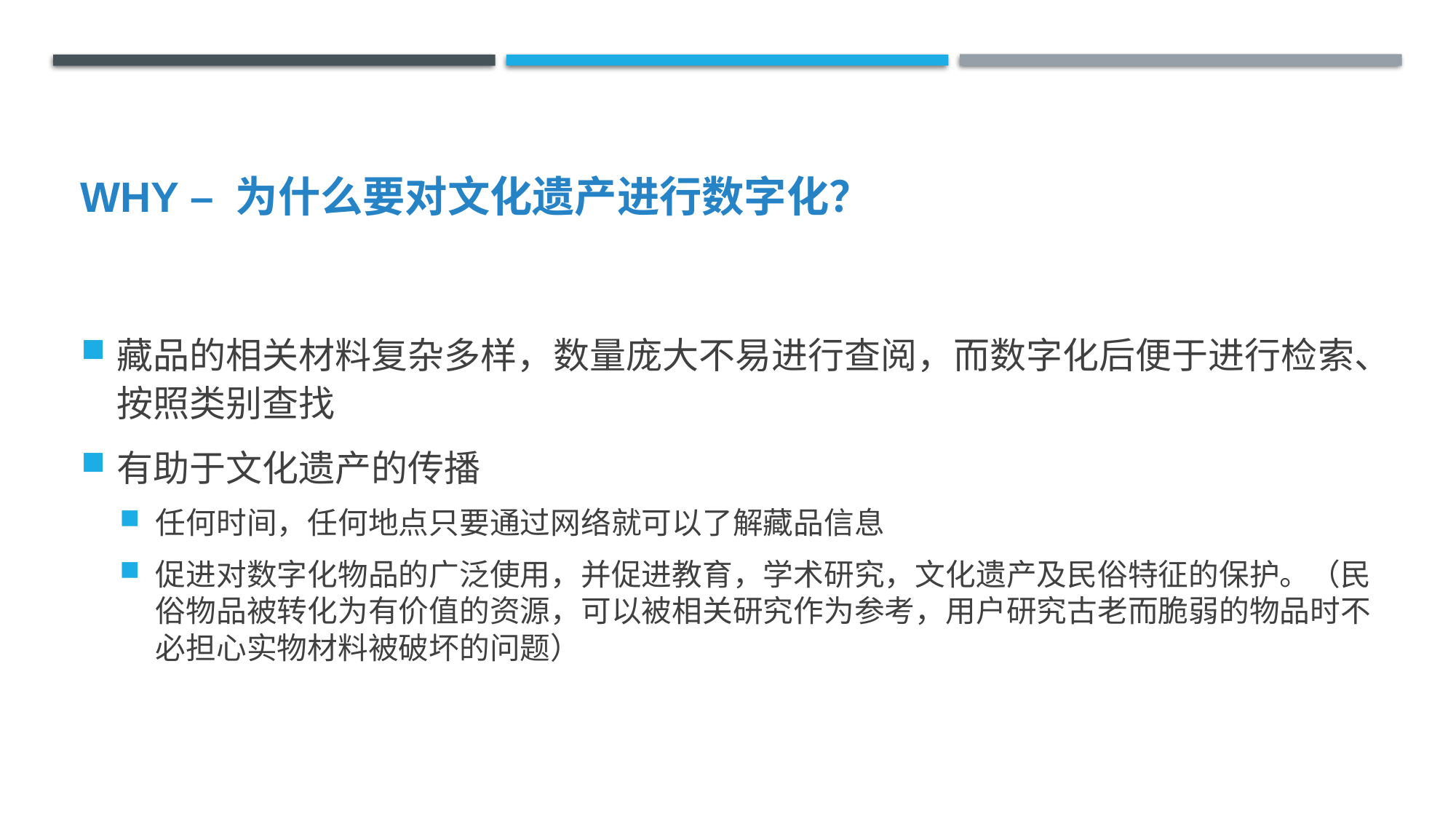

# Why – 为什么要对文化遗产进行数字化？
藏品的相关材料复杂多样，数量庞大不易进行查阅，而数字化后便于进行检索、按照类别查找
有助于文化遗产的传播
任何时间，任何地点只要通过网络就可以了解藏品信息
促进对数字化物品的广泛使用，并促进教育，学术研究，文化遗产及民俗特征的保护。（民俗物品被转化为有价值的资源，可以被相关研究作为参考，用户研究古老而脆弱的物品时不必担心实物材料被破坏的问题）